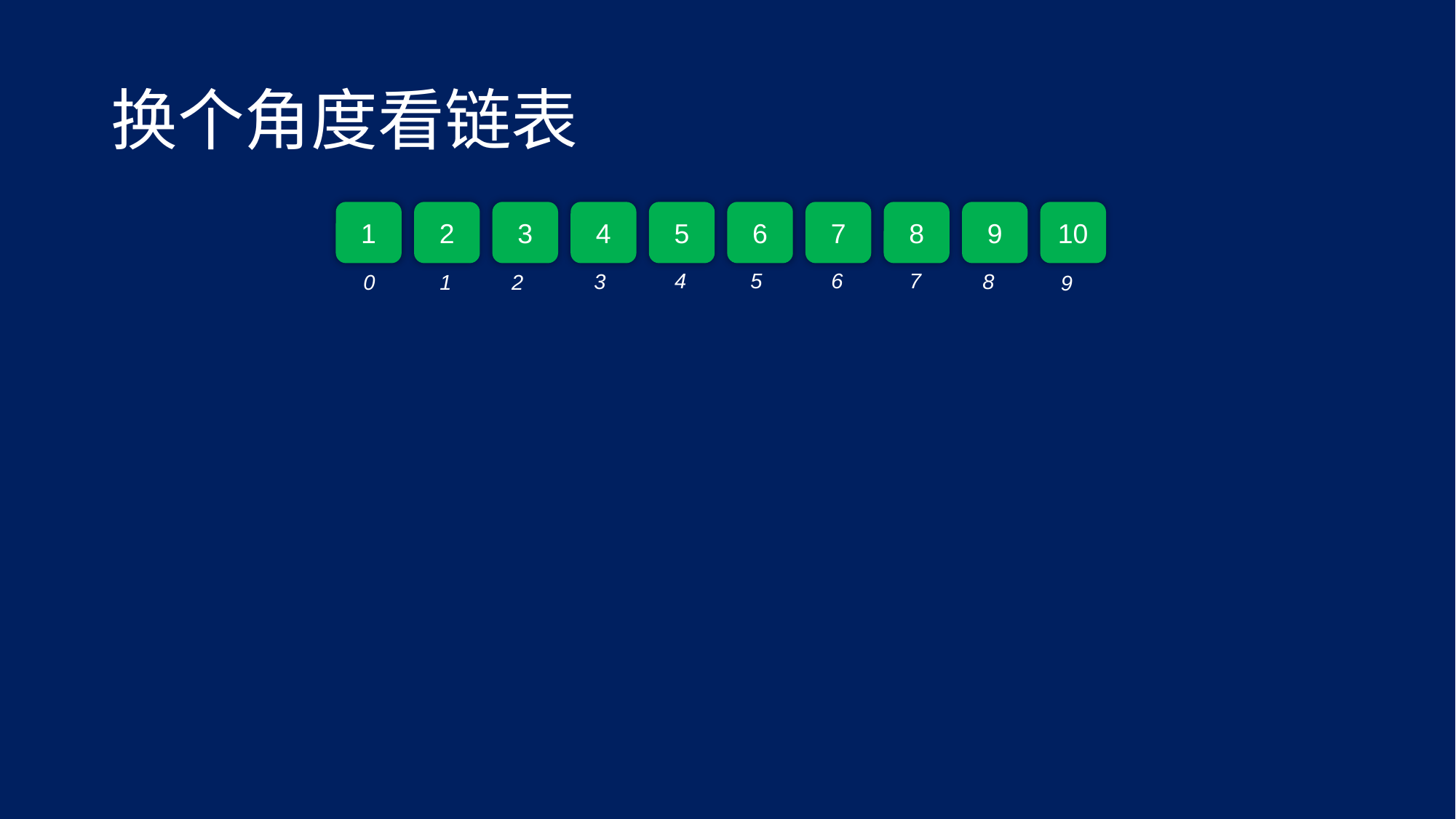

# 换个角度看链表
1
2
3
4
5
6
7
8
9
10
4
5
6
7
3
8
0
1
2
9